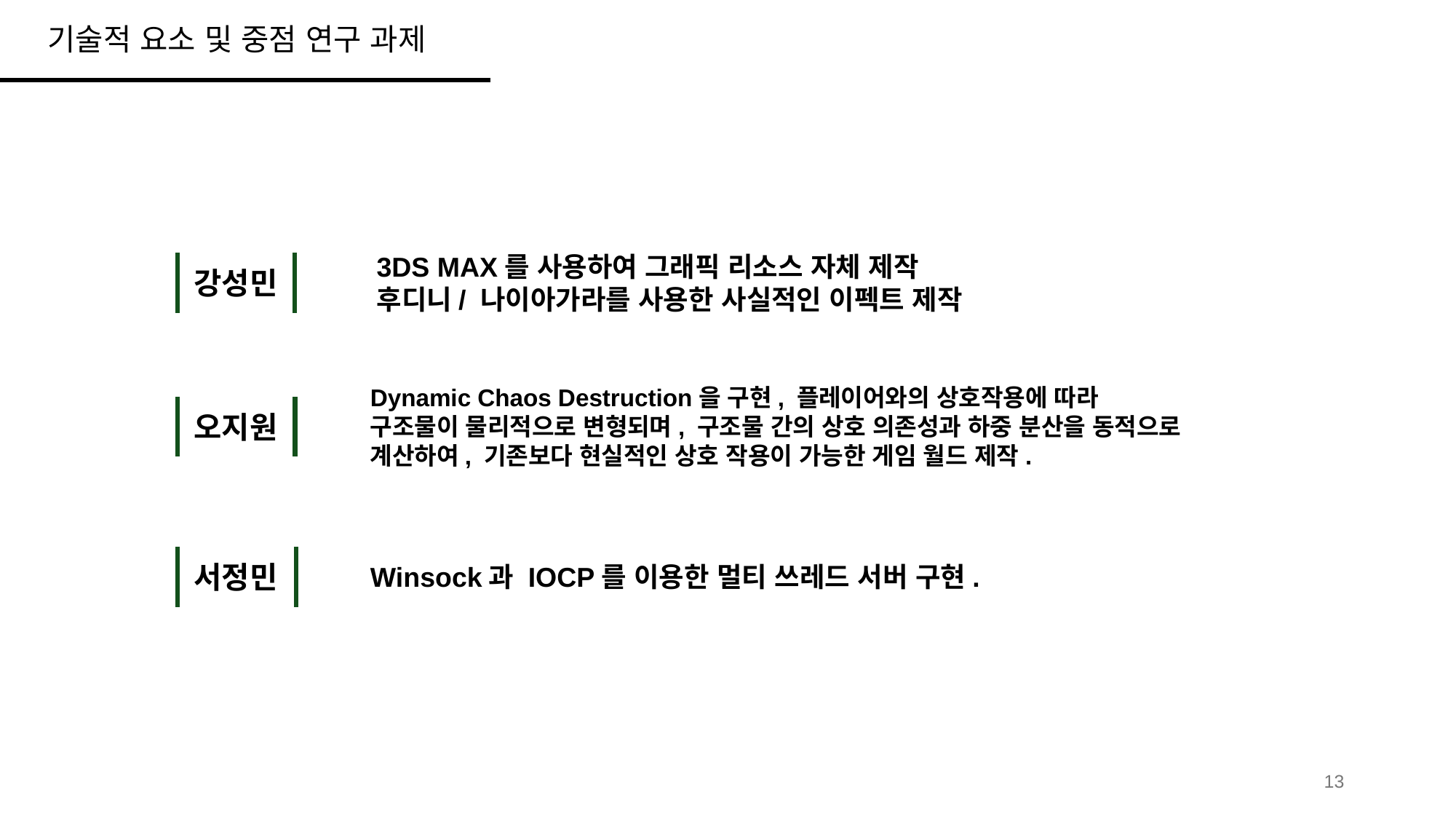

기술적 요소 및 중점 연구 과제
3DS MAX를 사용하여 그래픽 리소스 자체 제작
후디니/ 나이아가라를 사용한 사실적인 이펙트 제작
강성민
Dynamic Chaos Destruction을 구현, 플레이어와의 상호작용에 따라
구조물이 물리적으로 변형되며, 구조물 간의 상호 의존성과 하중 분산을 동적으로
계산하여, 기존보다 현실적인 상호 작용이 가능한 게임 월드 제작.
오지원
서정민
Winsock과 IOCP를 이용한 멀티 쓰레드 서버 구현.
13